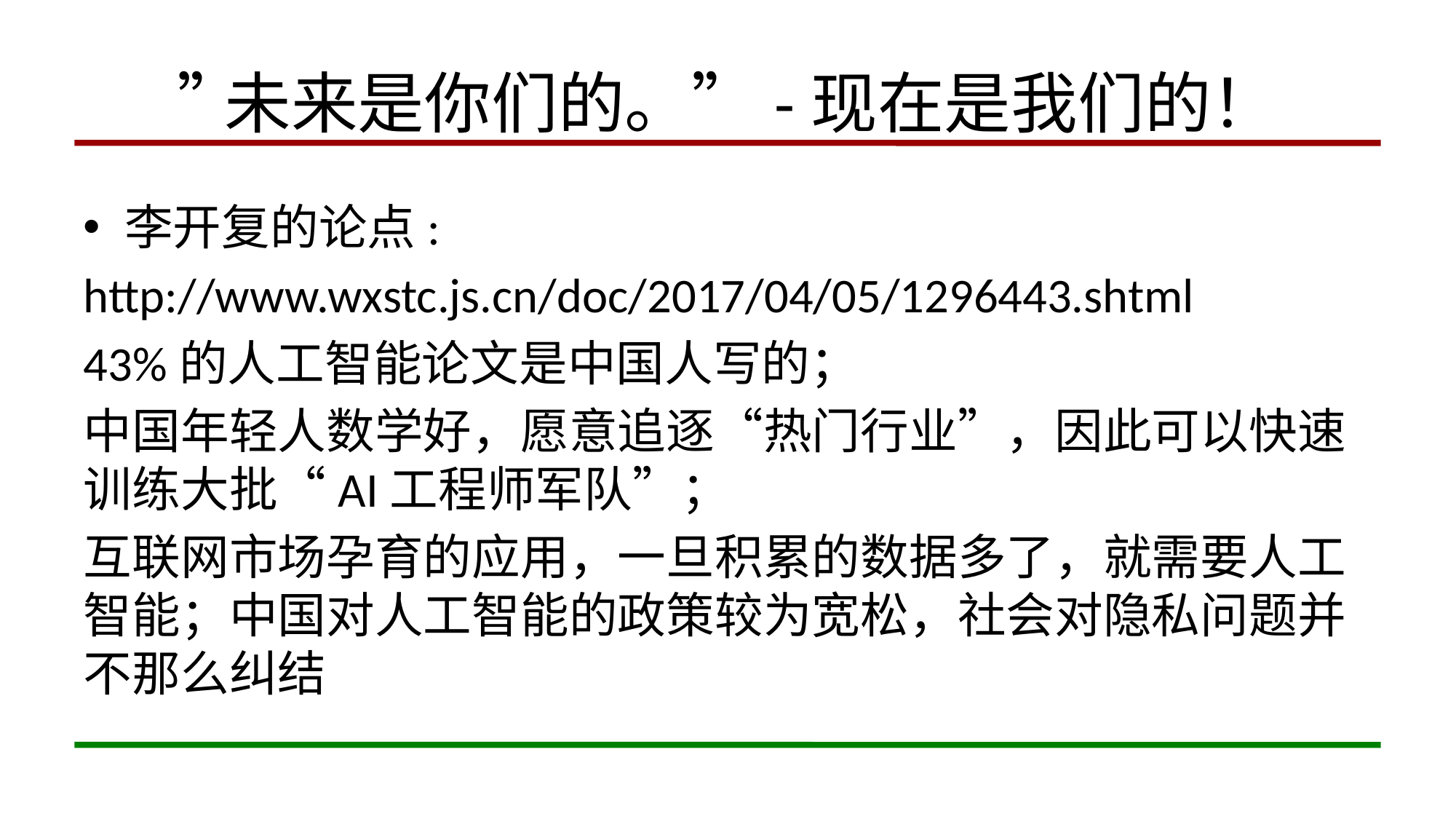

# ”未来是你们的。”-现在是我们的！
李开复的论点:
http://www.wxstc.js.cn/doc/2017/04/05/1296443.shtml
43%的人工智能论文是中国人写的；
中国年轻人数学好，愿意追逐“热门行业”，因此可以快速训练大批“AI工程师军队”；
互联网市场孕育的应用，一旦积累的数据多了，就需要人工智能；中国对人工智能的政策较为宽松，社会对隐私问题并不那么纠结